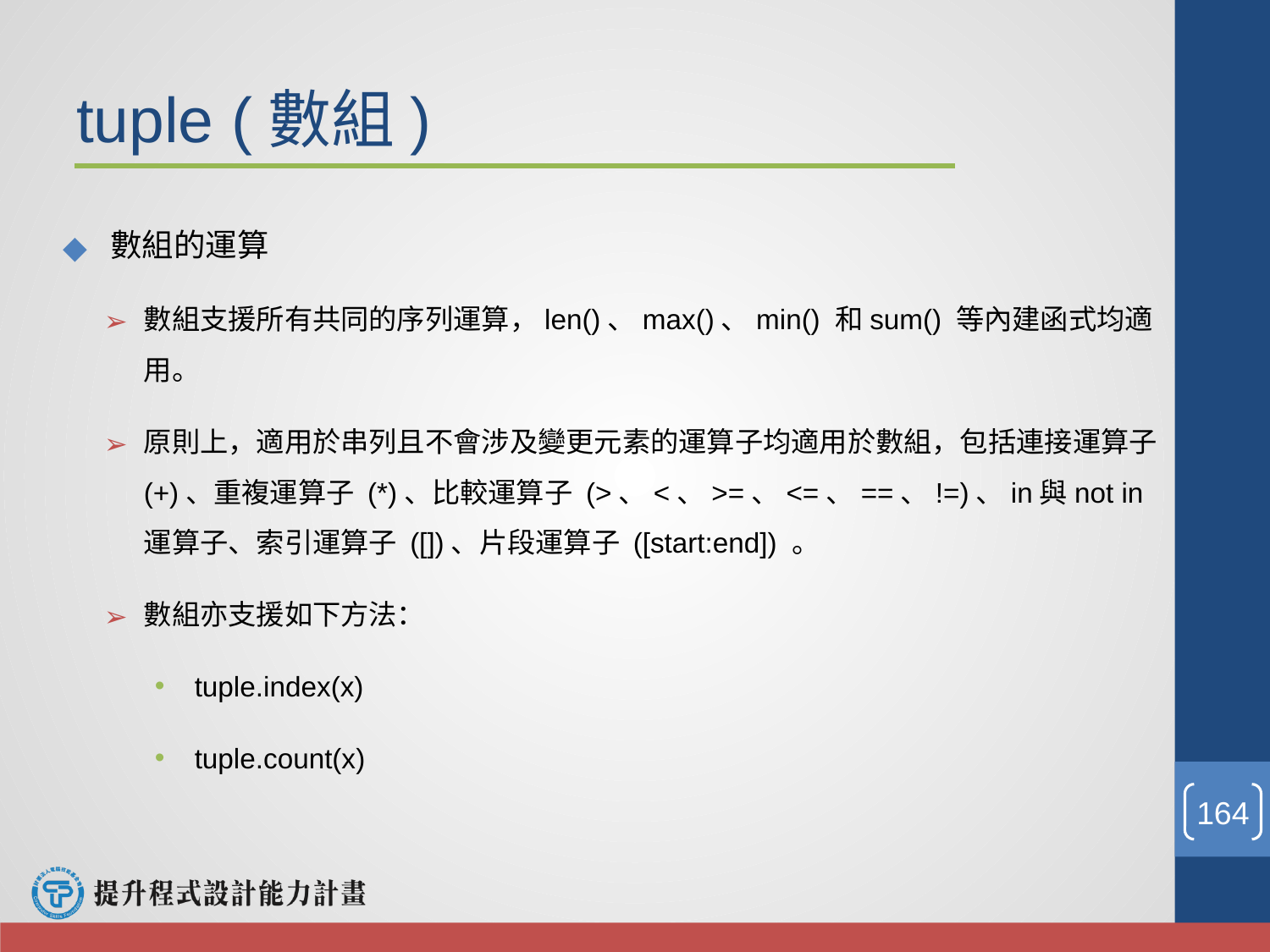

# tuple (數組)
數組的運算
數組支援所有共同的序列運算，len()、max()、min() 和sum() 等內建函式均適用。
原則上，適用於串列且不會涉及變更元素的運算子均適用於數組，包括連接運算子 (+)、重複運算子 (*)、比較運算子 (>、<、>=、<=、==、!=)、in與not in運算子、索引運算子 ([])、片段運算子 ([start:end]) 。
數組亦支援如下方法：
tuple.index(x)
tuple.count(x)

164